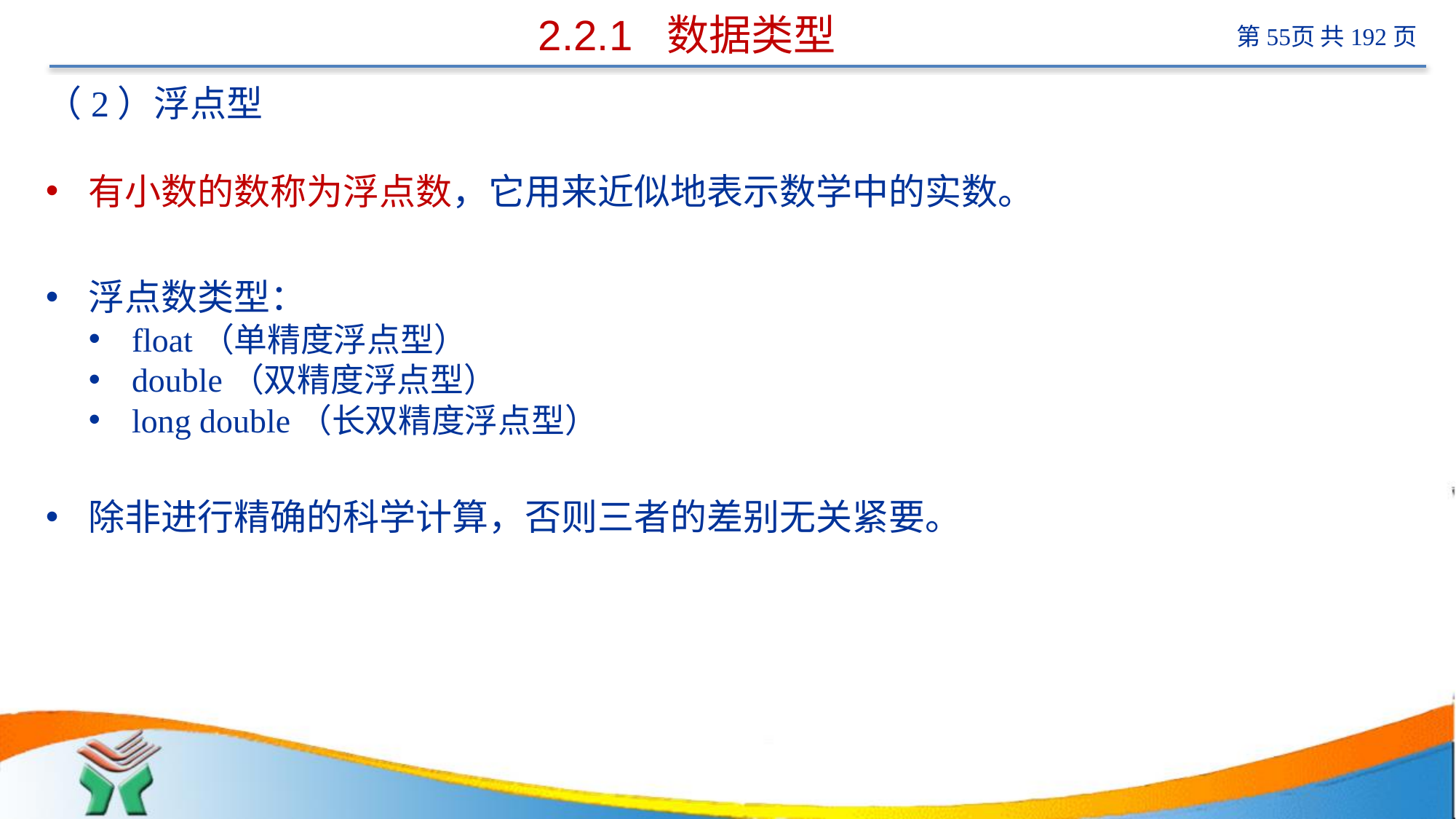

# 2.2.1  数据类型
（2）浮点型

有小数的数称为浮点数，它用来近似地表示数学中的实数。

浮点数类型：
float（单精度浮点型）
double（双精度浮点型）
long double（长双精度浮点型）

除非进行精确的科学计算，否则三者的差别无关紧要。